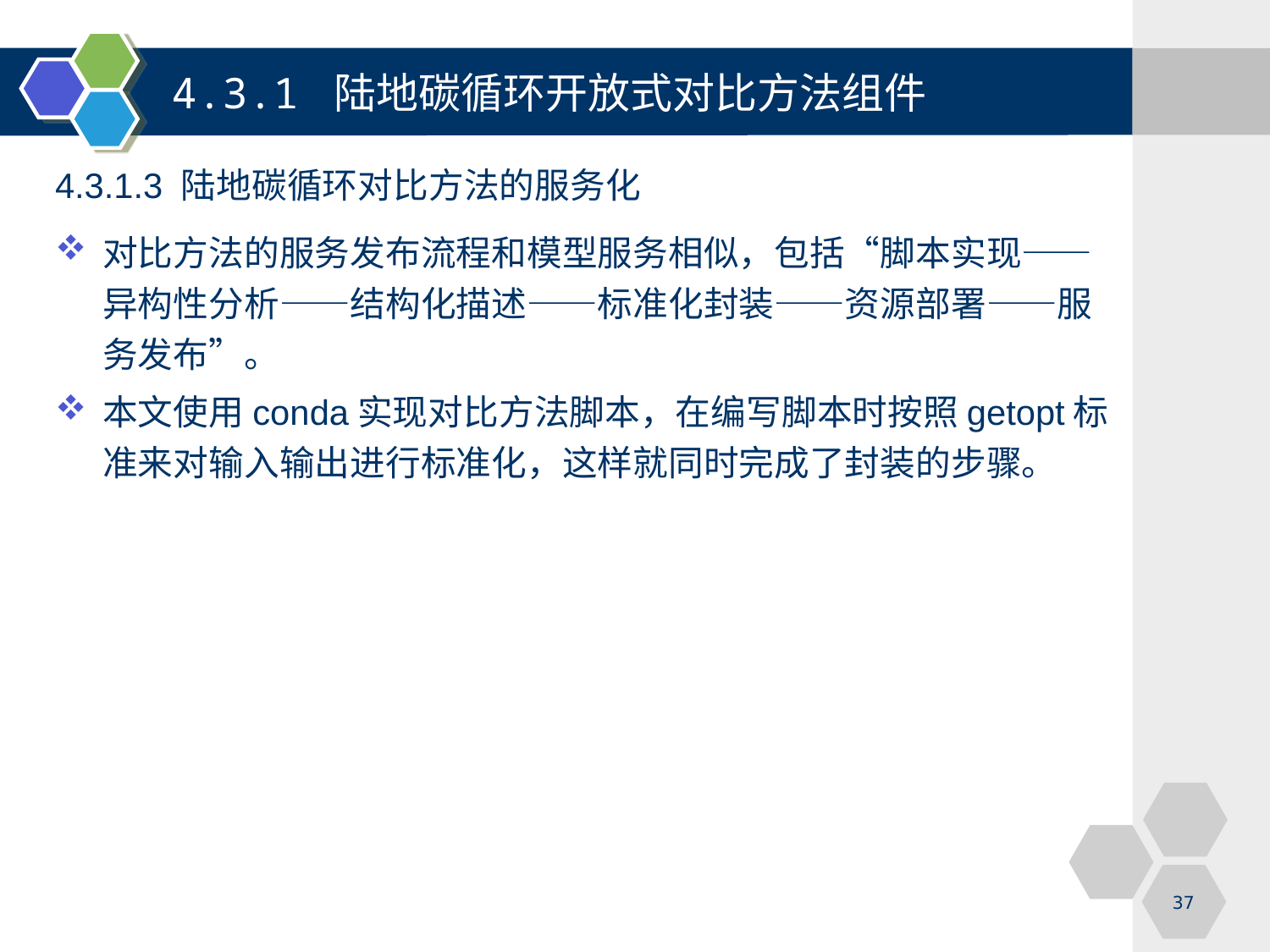

4.3.1 陆地碳循环开放式对比方法组件
4.3.1.3 陆地碳循环对比方法的服务化
对比方法的服务发布流程和模型服务相似，包括“脚本实现——异构性分析——结构化描述——标准化封装——资源部署——服务发布”。
本文使用conda实现对比方法脚本，在编写脚本时按照getopt标准来对输入输出进行标准化，这样就同时完成了封装的步骤。
37